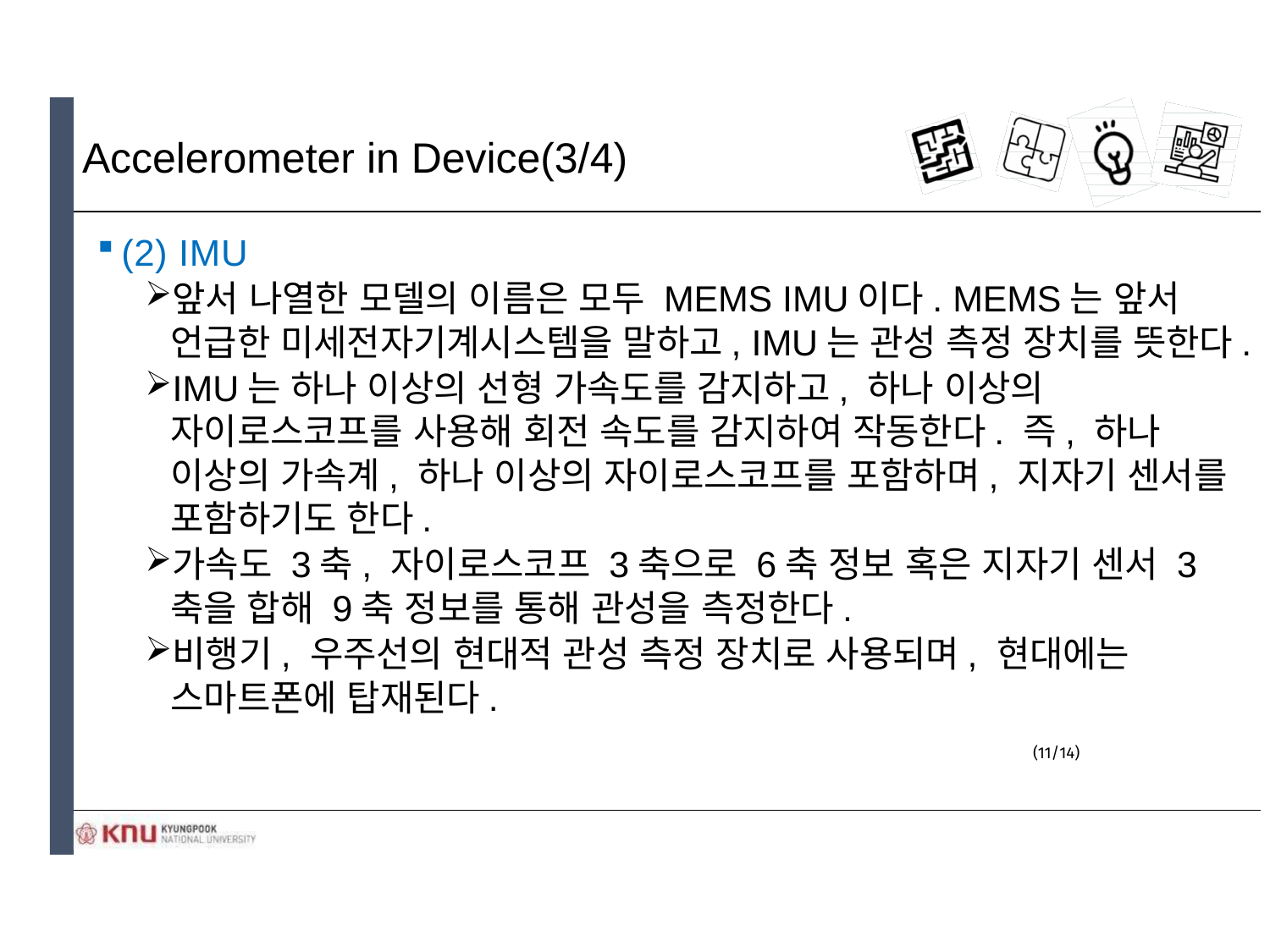

# Accelerometer in Device(3/4)
(2) IMU
앞서 나열한 모델의 이름은 모두 MEMS IMU이다. MEMS는 앞서 언급한 미세전자기계시스템을 말하고, IMU는 관성 측정 장치를 뜻한다.
IMU는 하나 이상의 선형 가속도를 감지하고, 하나 이상의 자이로스코프를 사용해 회전 속도를 감지하여 작동한다. 즉, 하나 이상의 가속계, 하나 이상의 자이로스코프를 포함하며, 지자기 센서를 포함하기도 한다.
가속도 3축, 자이로스코프 3축으로 6축 정보 혹은 지자기 센서 3축을 합해 9축 정보를 통해 관성을 측정한다.
비행기, 우주선의 현대적 관성 측정 장치로 사용되며, 현대에는 스마트폰에 탑재된다.

(11/14)